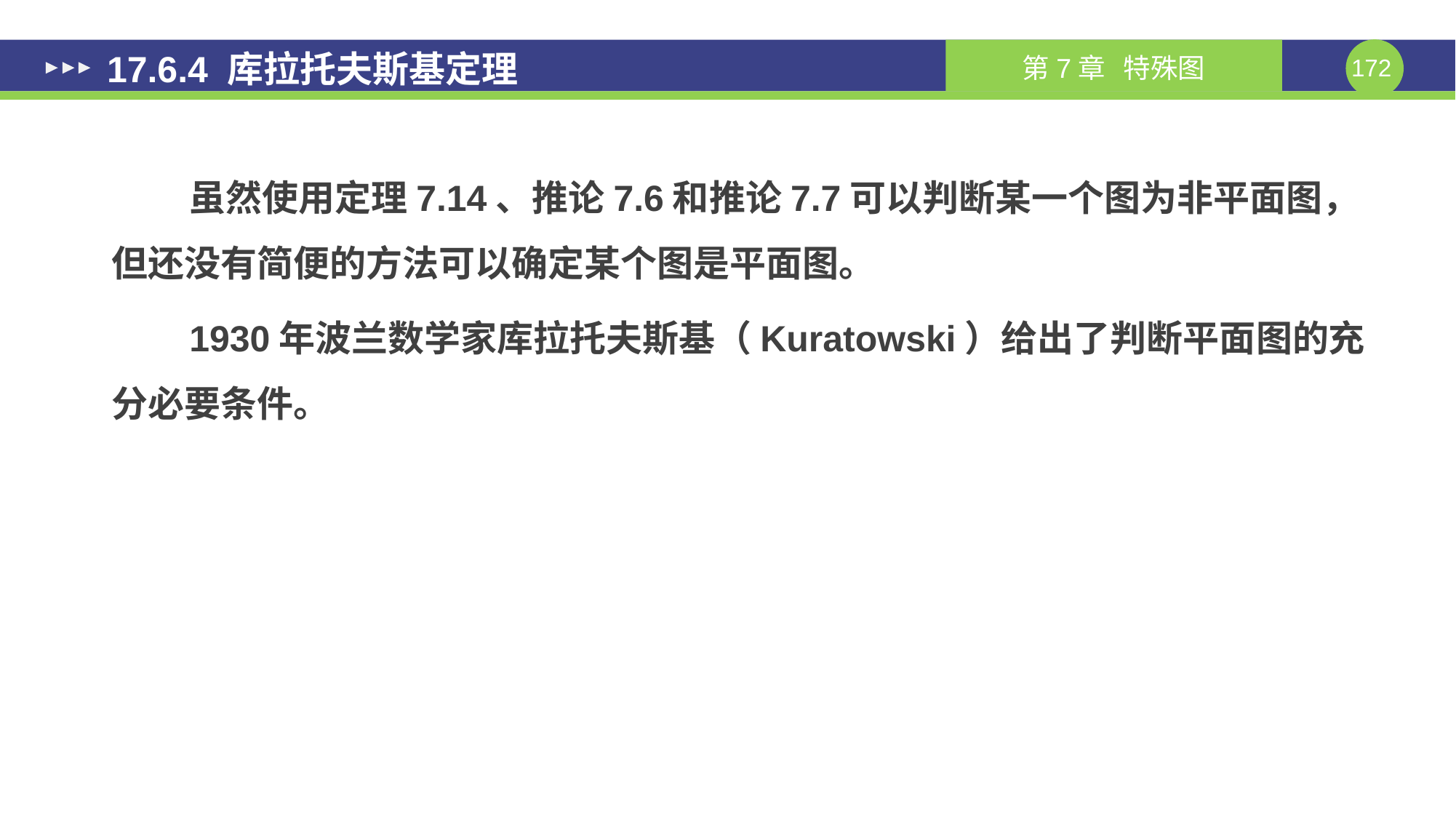

# 17.6.4 库拉托夫斯基定理
虽然使用定理7.14、推论7.6和推论7.7可以判断某一个图为非平面图，但还没有简便的方法可以确定某个图是平面图。
1930年波兰数学家库拉托夫斯基（Kuratowski）给出了判断平面图的充分必要条件。